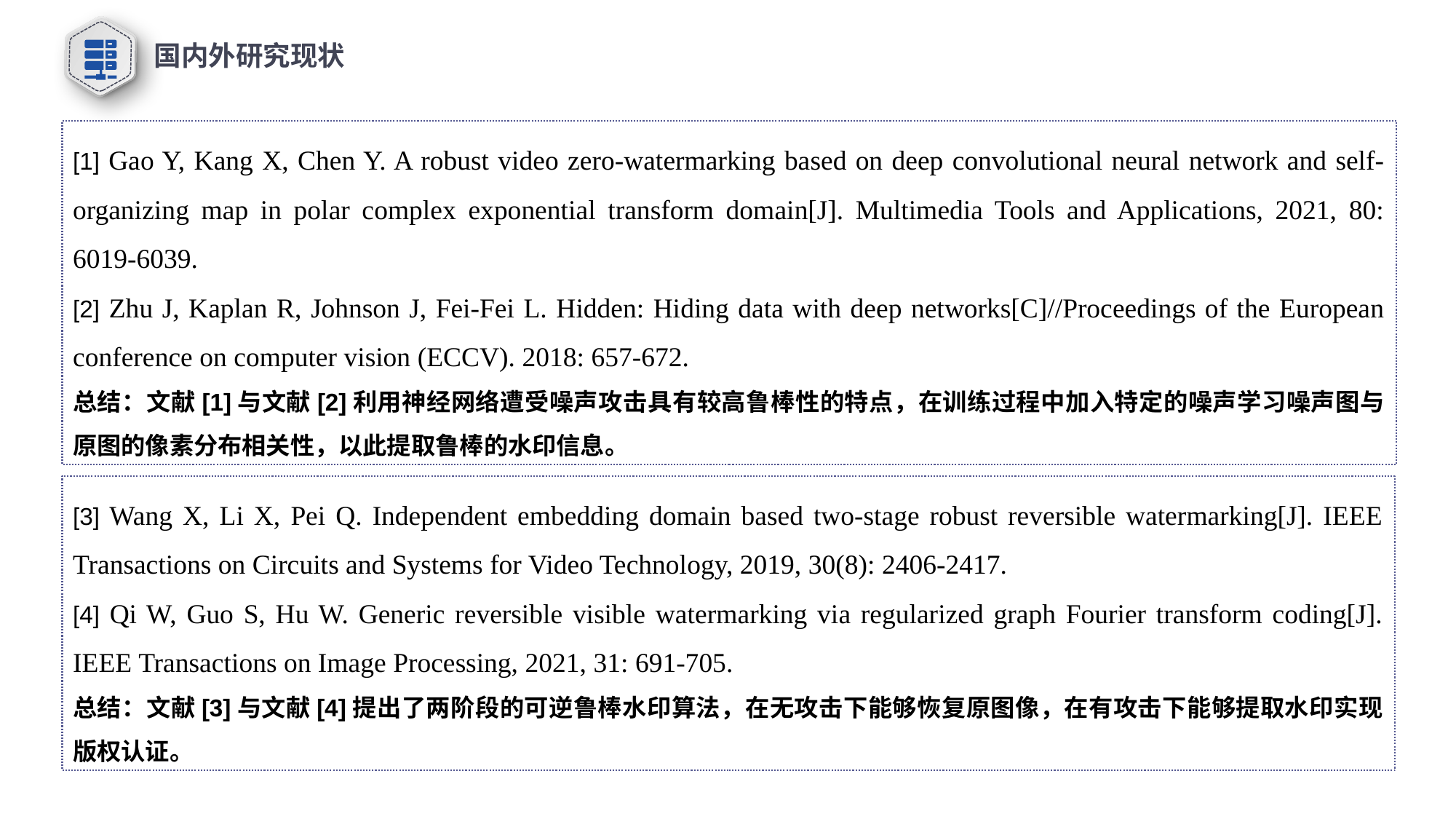

国内外研究现状

[1] Gao Y, Kang X, Chen Y. A robust video zero-watermarking based on deep convolutional neural network and self-organizing map in polar complex exponential transform domain[J]. Multimedia Tools and Applications, 2021, 80: 6019-6039.
[2] Zhu J, Kaplan R, Johnson J, Fei-Fei L. Hidden: Hiding data with deep networks[C]//Proceedings of the European conference on computer vision (ECCV). 2018: 657-672.
总结：文献[1]与文献[2]利用神经网络遭受噪声攻击具有较高鲁棒性的特点，在训练过程中加入特定的噪声学习噪声图与原图的像素分布相关性，以此提取鲁棒的水印信息。
[3] Wang X, Li X, Pei Q. Independent embedding domain based two-stage robust reversible watermarking[J]. IEEE Transactions on Circuits and Systems for Video Technology, 2019, 30(8): 2406-2417.
[4] Qi W, Guo S, Hu W. Generic reversible visible watermarking via regularized graph Fourier transform coding[J]. IEEE Transactions on Image Processing, 2021, 31: 691-705.
总结：文献[3]与文献[4]提出了两阶段的可逆鲁棒水印算法，在无攻击下能够恢复原图像，在有攻击下能够提取水印实现版权认证。